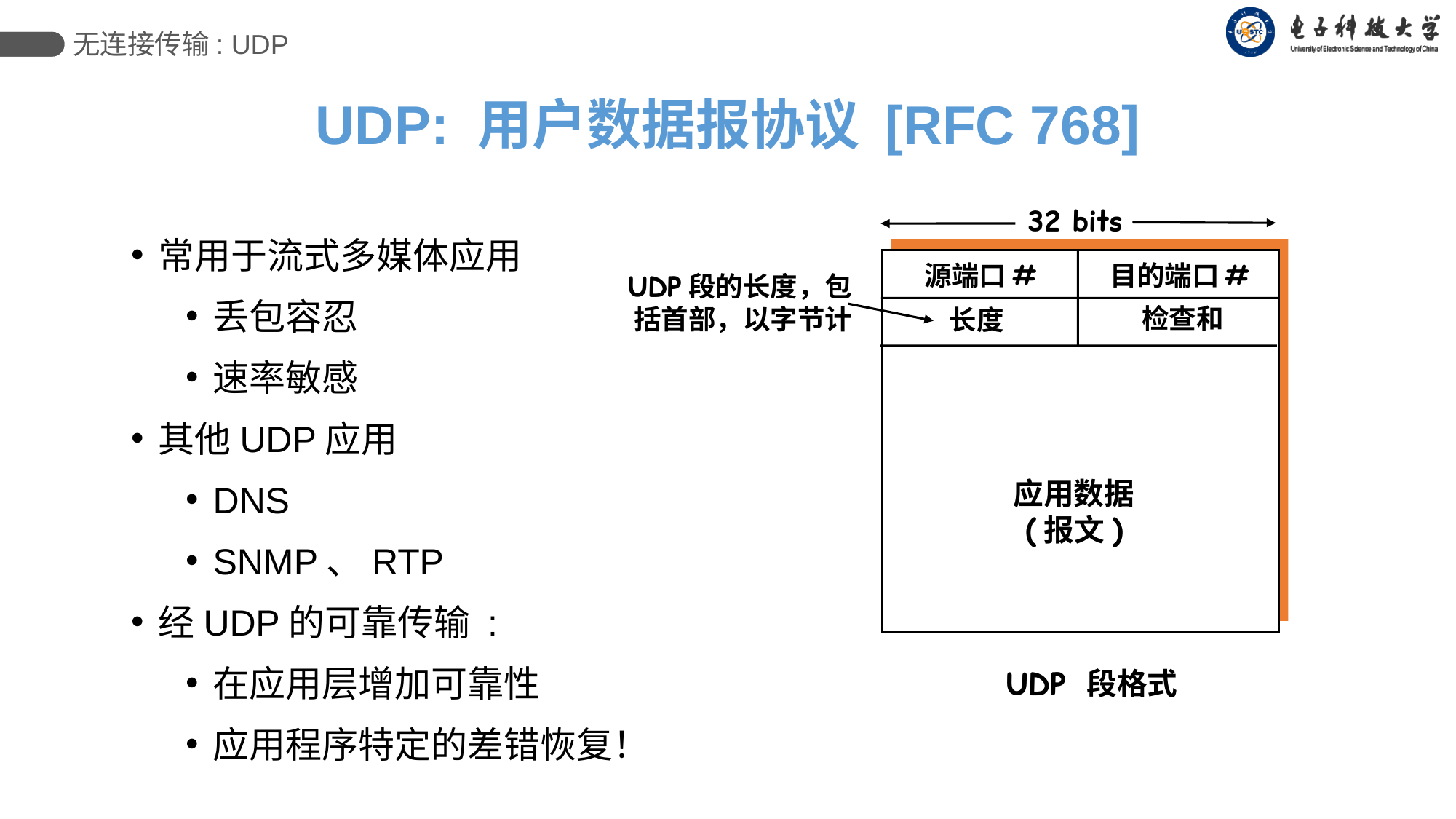

无连接传输: UDP

UDP: 用户数据报协议 [RFC 768]
32 bits
常用于流式多媒体应用
丢包容忍
速率敏感
其他UDP应用
DNS
SNMP、RTP
经UDP的可靠传输 :
在应用层增加可靠性
应用程序特定的差错恢复！

源端口#
目的端口#
UDP段的长度，包括首部，以字节计
检查和
长度

应用数据
(报文)
UDP 段格式